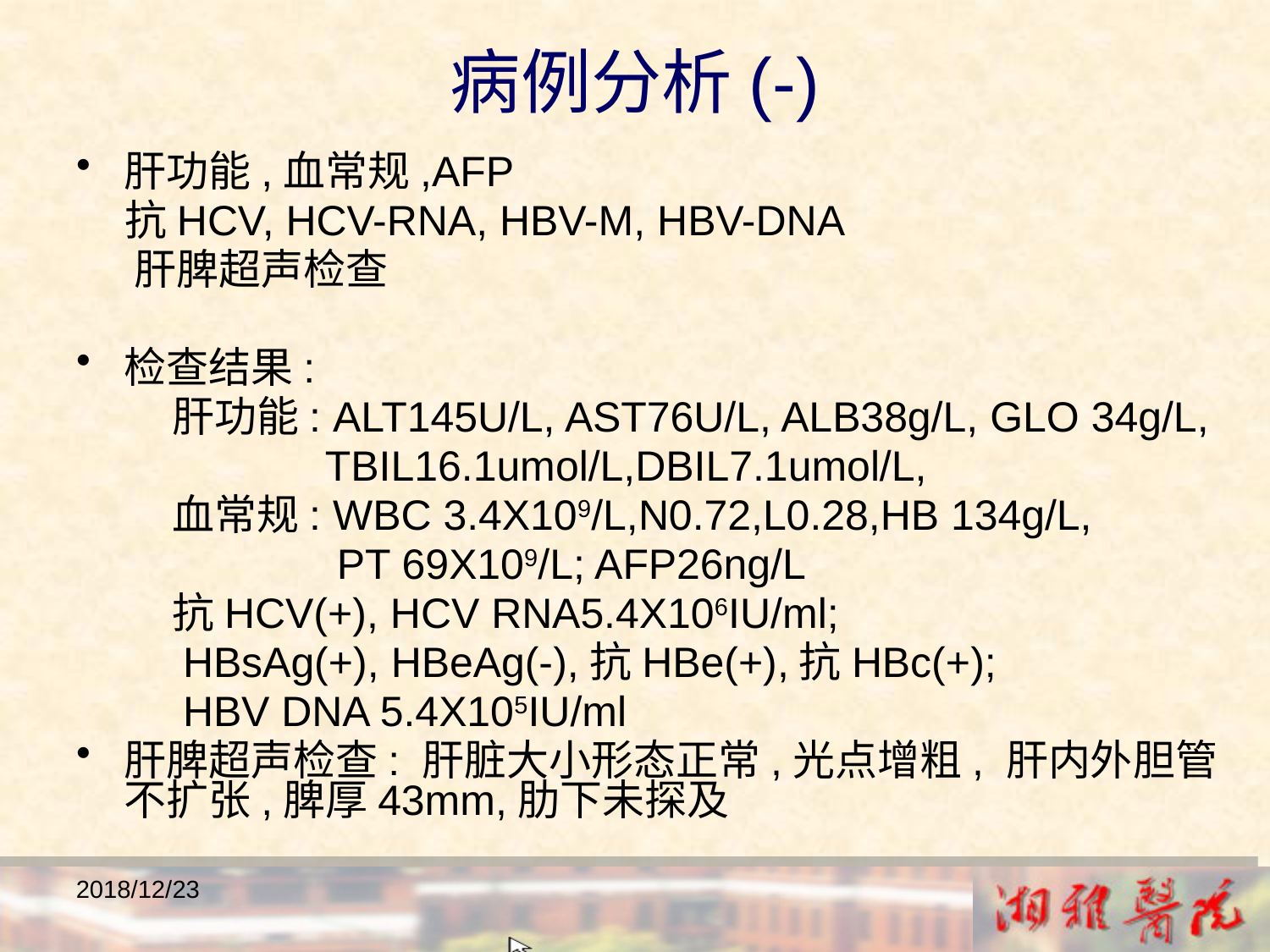

病例分析(-)
肝功能,血常规,AFP
    抗HCV, HCV-RNA, HBV-M, HBV-DNA
     肝脾超声检查

检查结果:
         肝功能: ALT145U/L, AST76U/L, ALB38g/L, GLO 34g/L,
                     TBIL16.1umol/L,DBIL7.1umol/L,
         血常规: WBC 3.4X109/L,N0.72,L0.28,HB 134g/L,
                      PT 69X109/L; AFP26ng/L
         抗HCV(+), HCV RNA5.4X106IU/ml;
         HBsAg(+), HBeAg(-),抗HBe(+),抗HBc(+);
         HBV DNA 5.4X105IU/ml
肝脾超声检查: 肝脏大小形态正常,光点增粗, 肝内外胆管不扩张,脾厚43mm,肋下未探及
2018/12/23